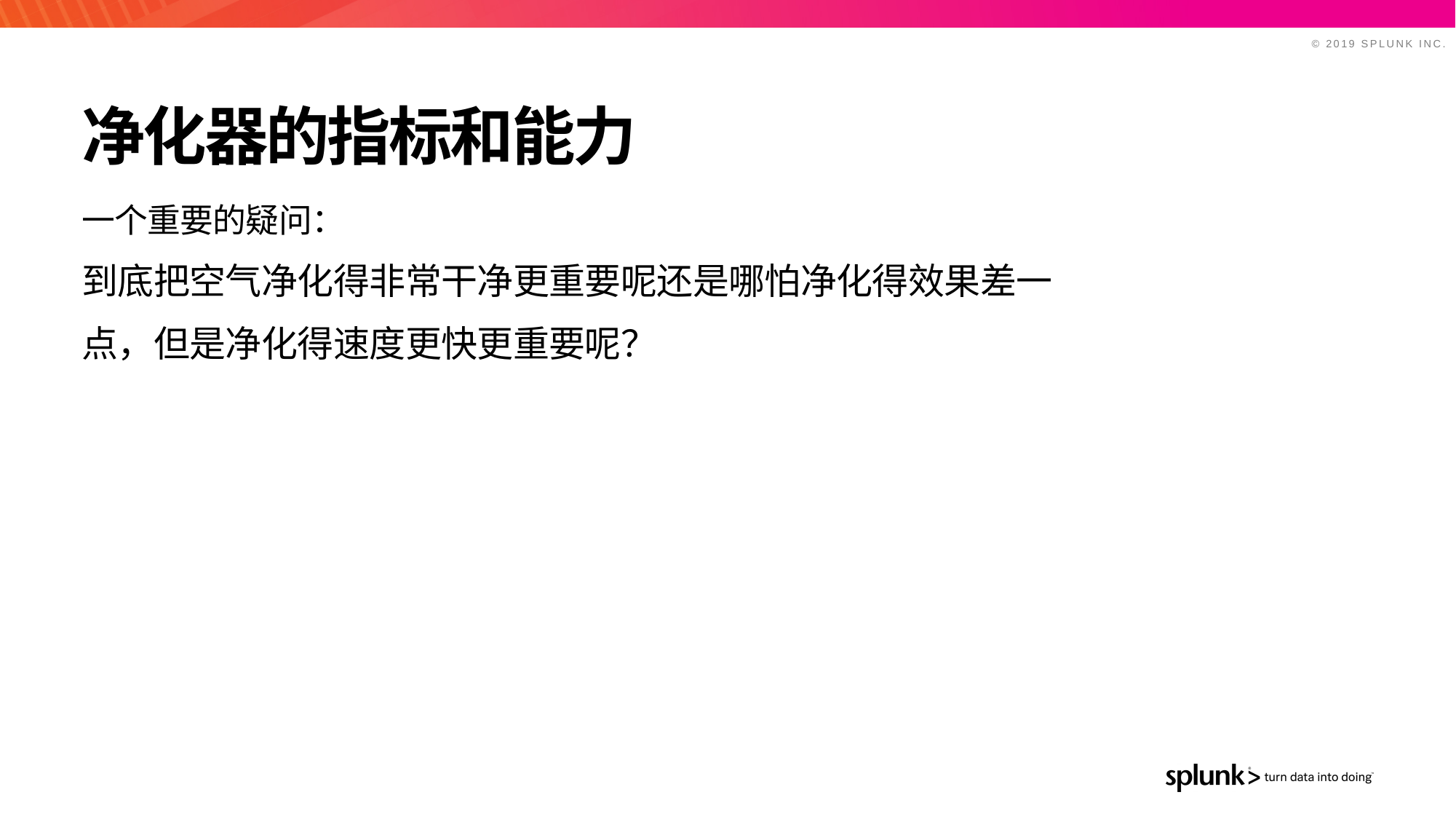

# 净化器的指标和能力
一个重要的疑问：
到底把空气净化得非常干净更重要呢还是哪怕净化得效果差一
点，但是净化得速度更快更重要呢？